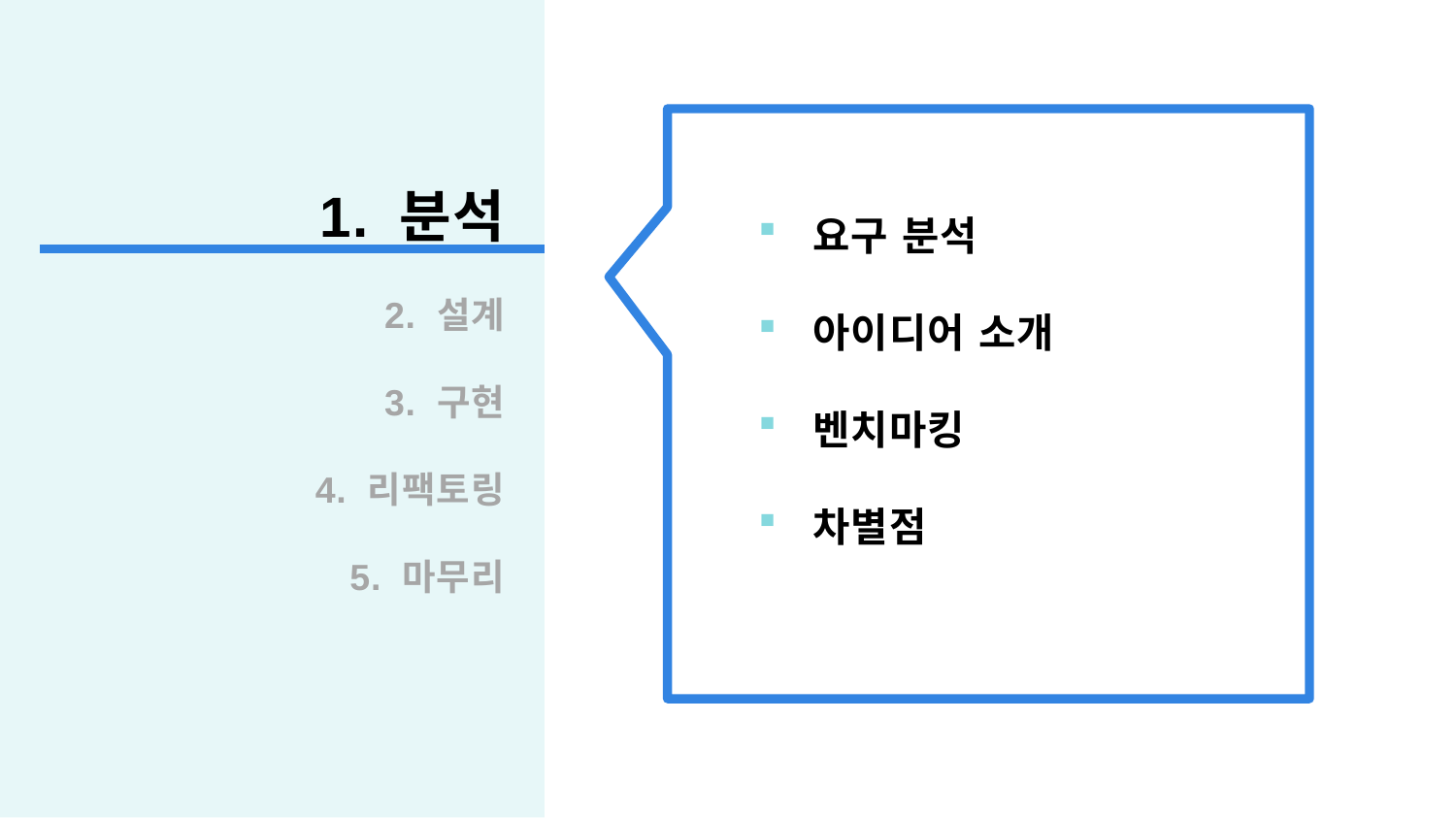

1. 분석
2. 설계
3. 구현
4. 리팩토링
5. 마무리
| 1 | 분석 |
| --- | --- |
| 2 | 설계 |
| 3 | 구현 |
| 4 | 리팩토링 |
| 5 | 마무리 |

요구 분석

아이디어 소개

벤치마킹

차별점